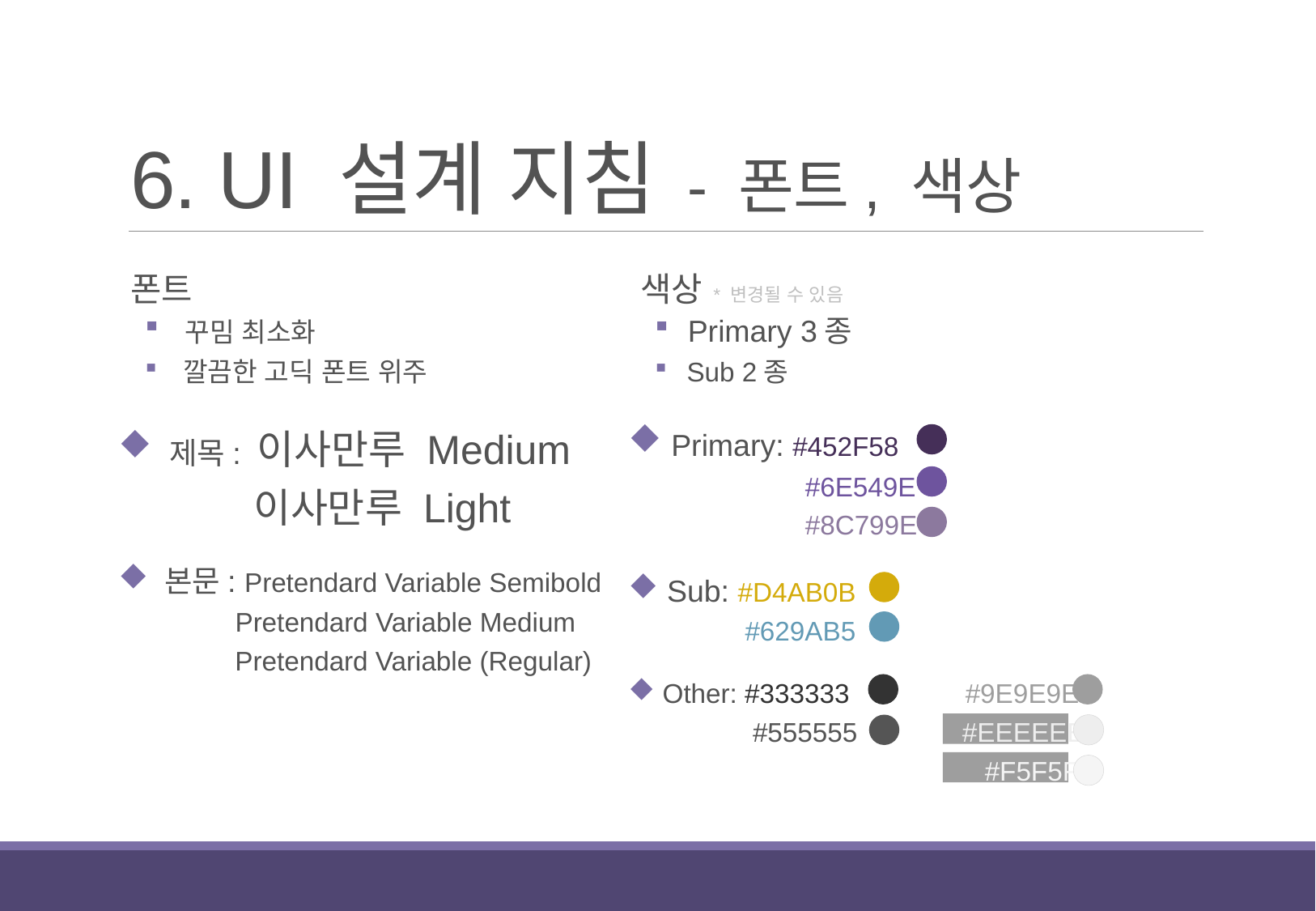

# 6. UI 설계 지침 - 폰트, 색상
폰트
 꾸밈 최소화
 깔끔한 고딕 폰트 위주
 제목: 이사만루 Medium
          이사만루 Light
 본문: Pretendard Variable Semibold
              Pretendard Variable Medium
              Pretendard Variable (Regular)

색상 * 변경될 수 있음
 Primary 3종
 Sub 2종
 Primary: #452F58
                      #6E549E
                      #8C799E
 Sub: #D4AB0B
              #629AB5
 Other: #333333	           #9E9E9E
               #555555              #EEEEEE
                                              #F5F5F5